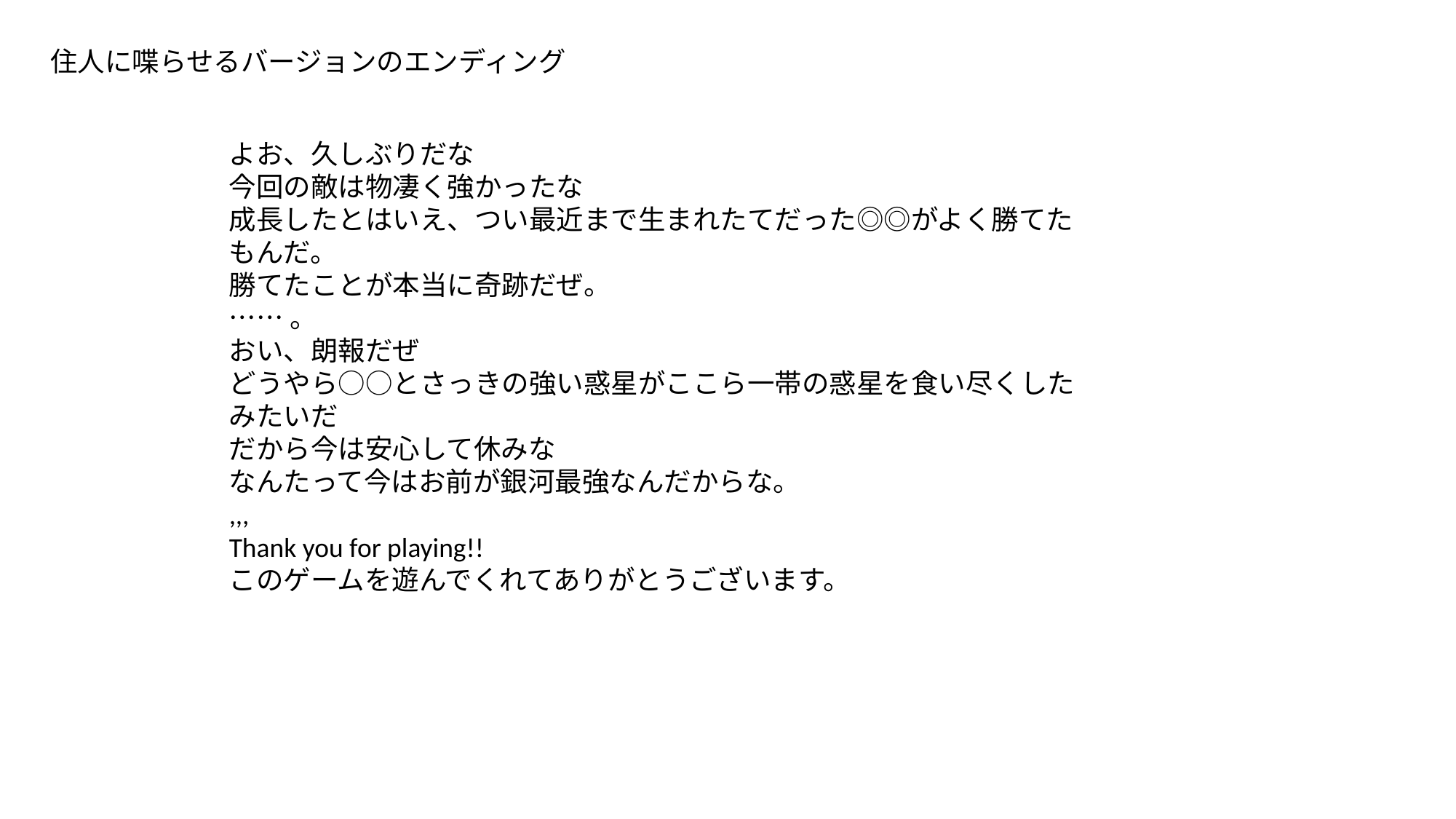

住人に喋らせるバージョンのエンディング
よお、久しぶりだな
今回の敵は物凄く強かったな
成長したとはいえ、つい最近まで生まれたてだった◎◎がよく勝てたもんだ。
勝てたことが本当に奇跡だぜ。
……。
おい、朗報だぜ
どうやら○○とさっきの強い惑星がここら一帯の惑星を食い尽くしたみたいだ
だから今は安心して休みな
なんたって今はお前が銀河最強なんだからな。
,,,
Thank you for playing!!
このゲームを遊んでくれてありがとうございます。